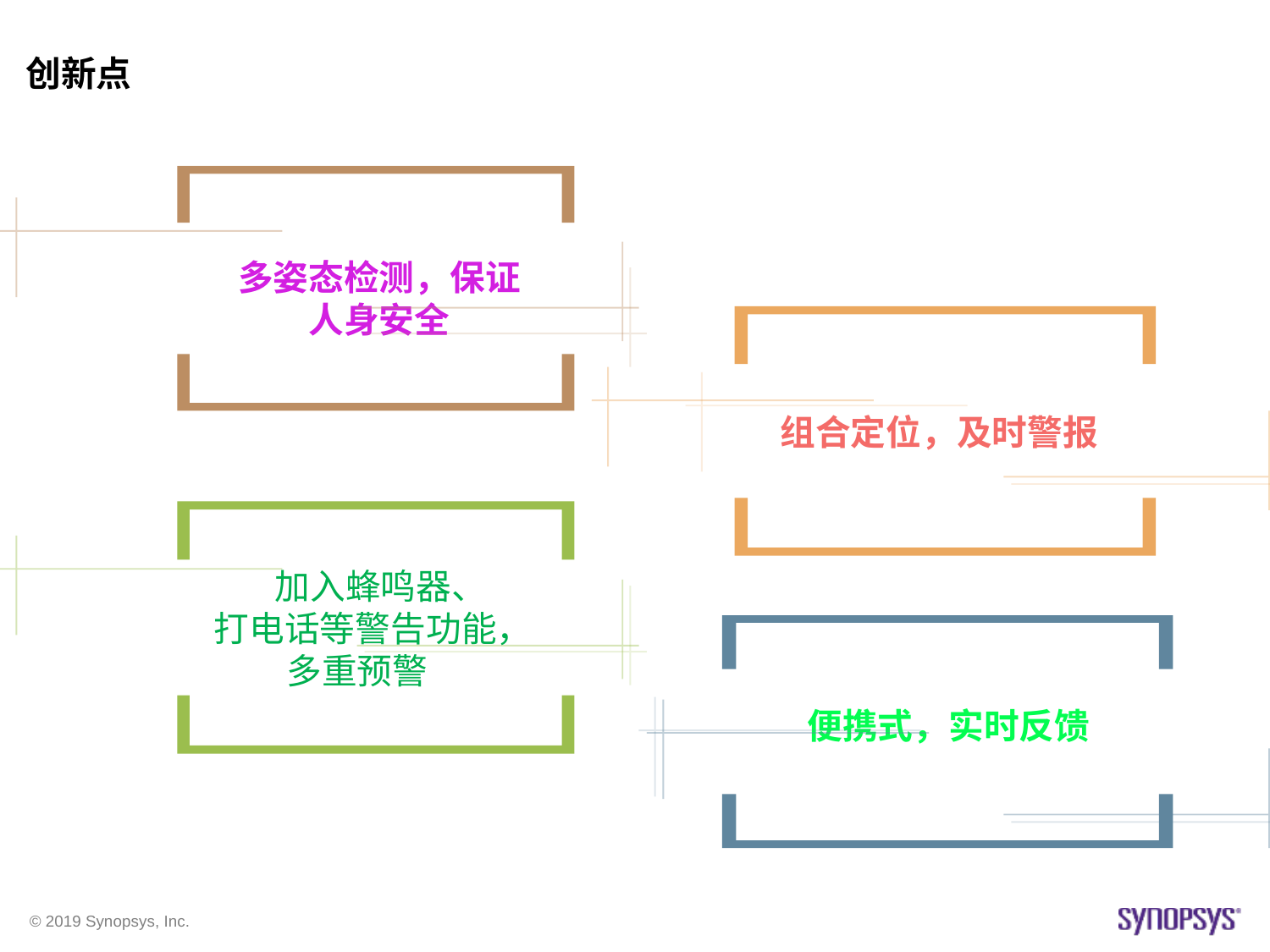

# 创新点

多姿态检测，保证人身安全

组合定位，及时警报

              加入蜂鸣器、
            打电话等警告功能，
        多重预警

便携式，实时反馈